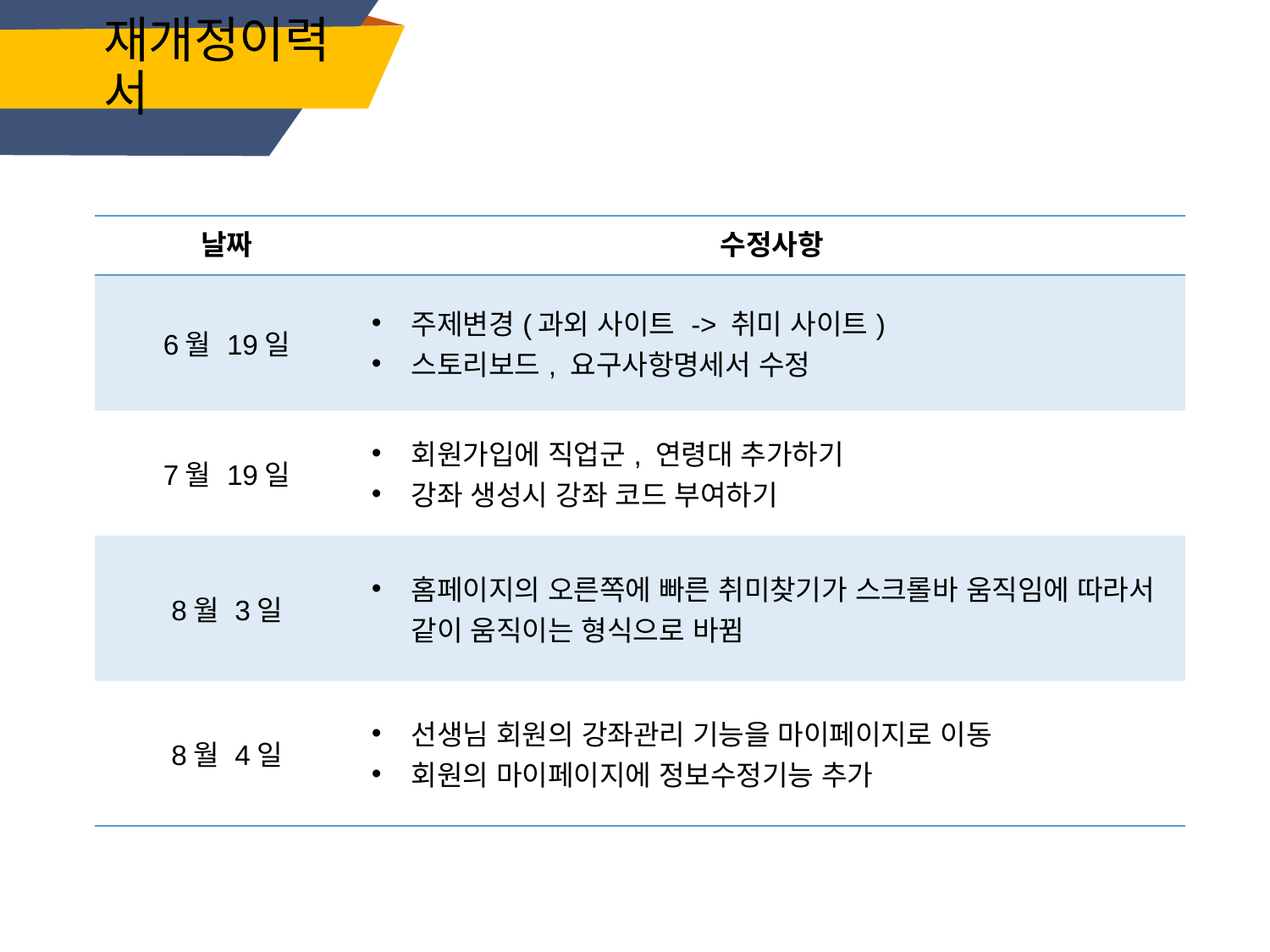

# 재개정이력서
| 날짜 | 수정사항 |
| --- | --- |
| 6월 19일 | 주제변경(과외 사이트 -> 취미 사이트) 스토리보드, 요구사항명세서 수정 |
| 7월 19일 | 회원가입에 직업군, 연령대 추가하기 강좌 생성시 강좌 코드 부여하기 |
| 8월 3일 | 홈페이지의 오른쪽에 빠른 취미찾기가 스크롤바 움직임에 따라서 같이 움직이는 형식으로 바뀜 |
| 8월 4일 | 선생님 회원의 강좌관리 기능을 마이페이지로 이동 회원의 마이페이지에 정보수정기능 추가 |